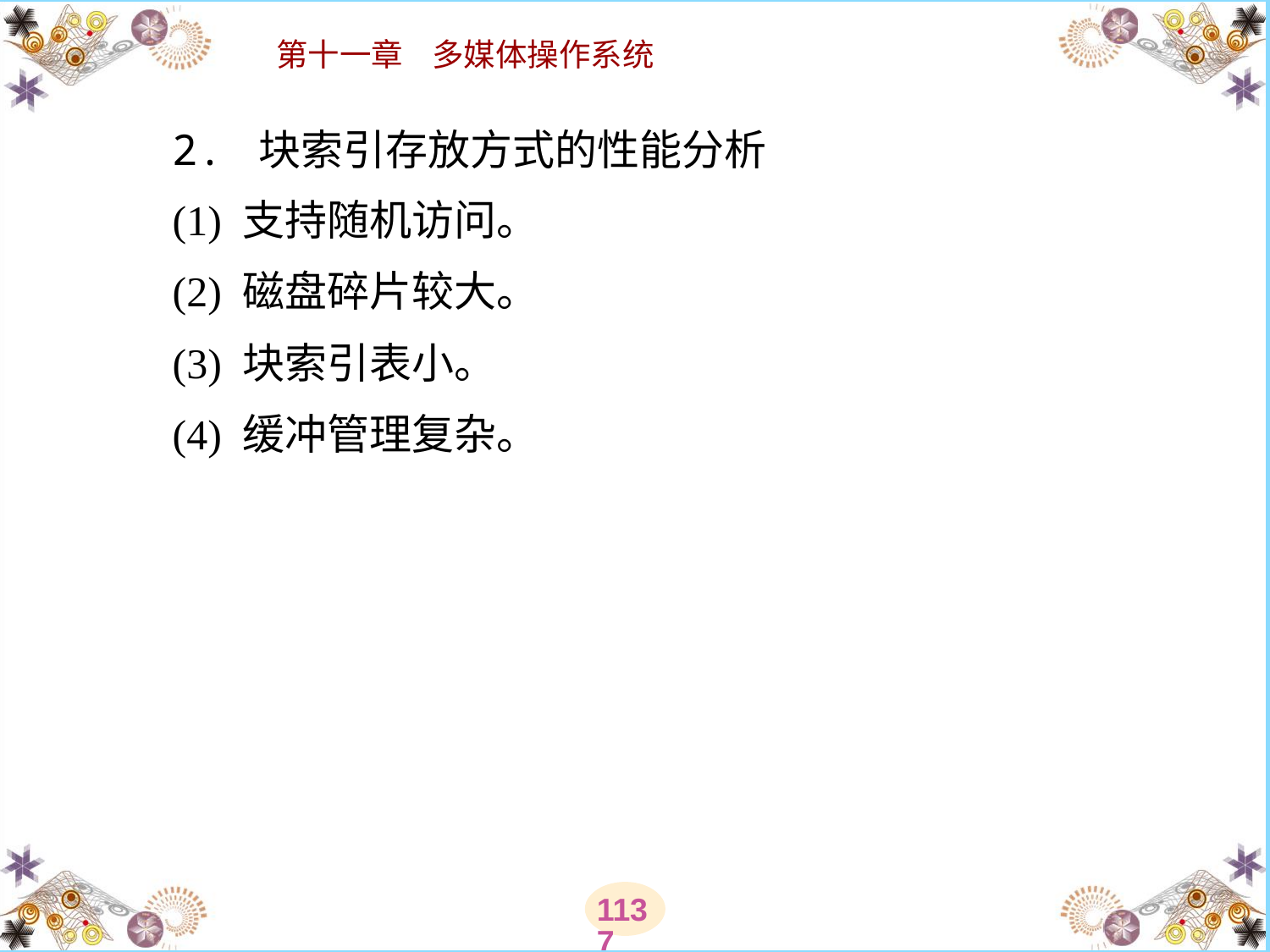

# 2. 块索引存放方式的性能分析 　　(1) 支持随机访问。 　　(2) 磁盘碎片较大。 　　(3) 块索引表小。 　　(4) 缓冲管理复杂。